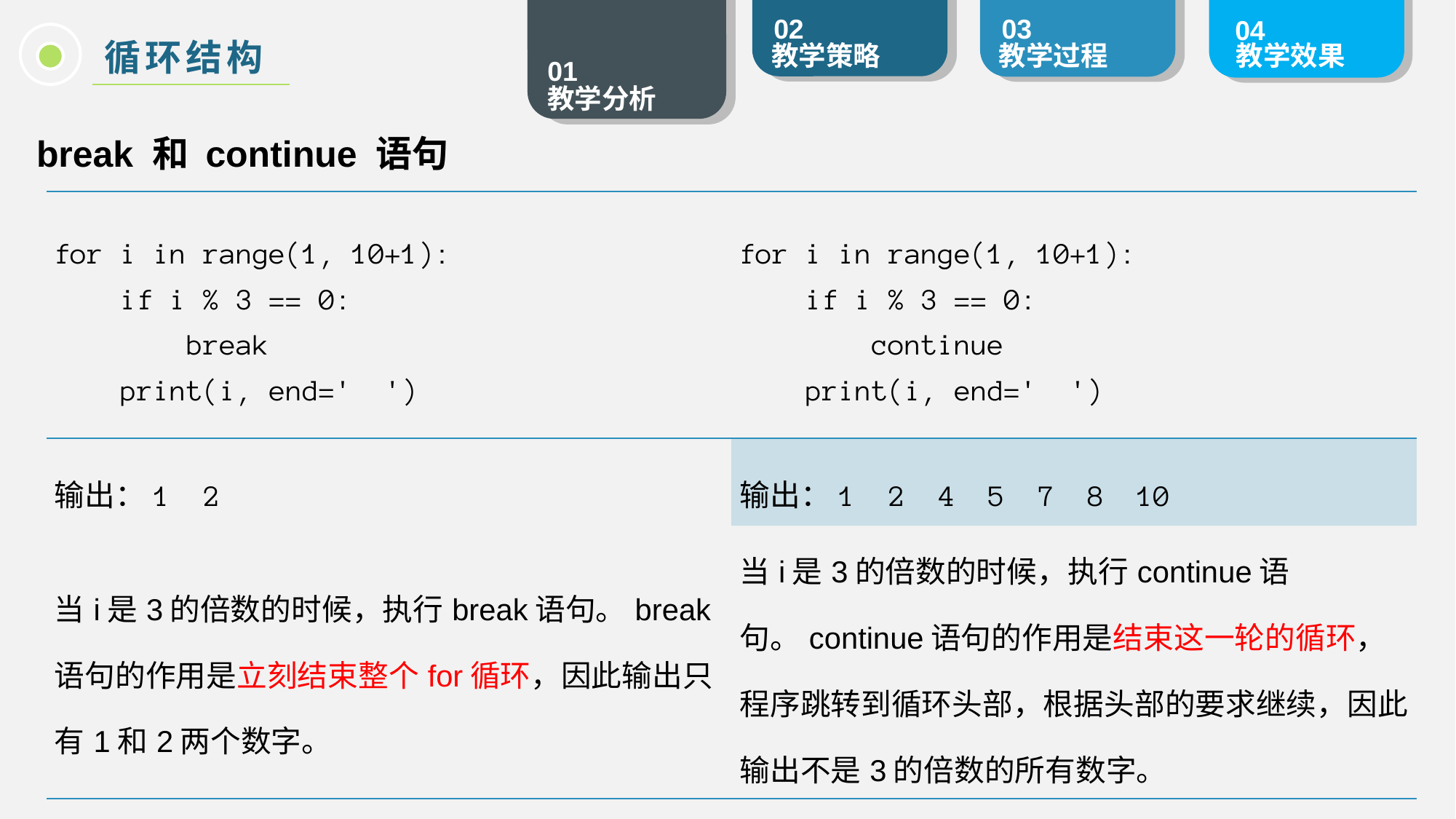

循环结构
break 和 continue 语句
| for i in range(1, 10+1): if i % 3 == 0: break print(i, end=' ') | for i in range(1, 10+1): if i % 3 == 0: continue print(i, end=' ') |
| --- | --- |
| 输出：1 2 | 输出：1 2 4 5 7 8 10 |
| 当i是3的倍数的时候，执行break语句。break语句的作用是立刻结束整个for循环，因此输出只有1和2两个数字。 | 当i是3的倍数的时候，执行continue语句。continue语句的作用是结束这一轮的循环，程序跳转到循环头部，根据头部的要求继续，因此输出不是3的倍数的所有数字。 |